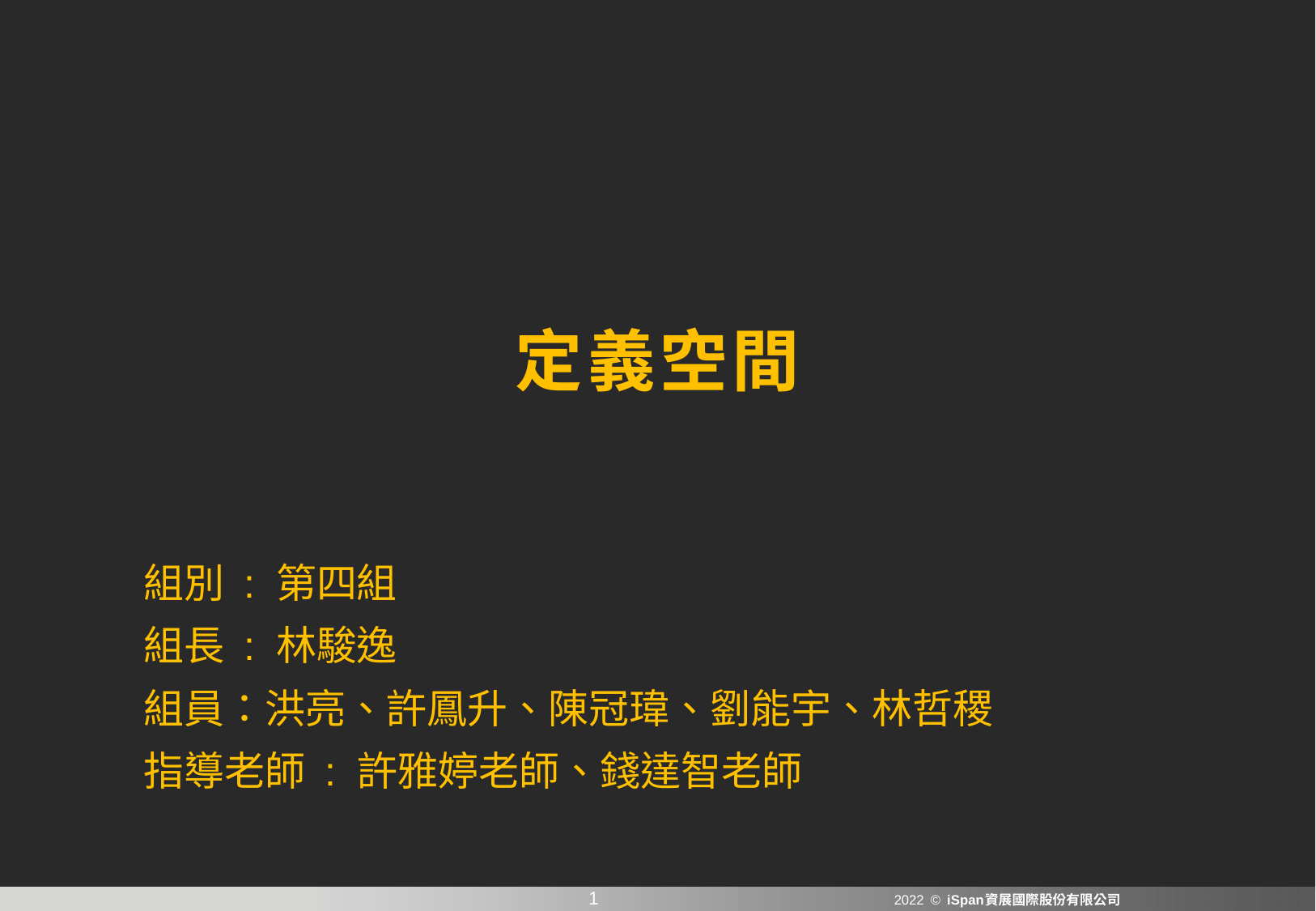

# 定義空間
組別 : 第四組
組長 : 林駿逸
組員：洪亮、許鳳升、陳冠瑋、劉能宇、林哲稷
指導老師 : 許雅婷老師、錢達智老師